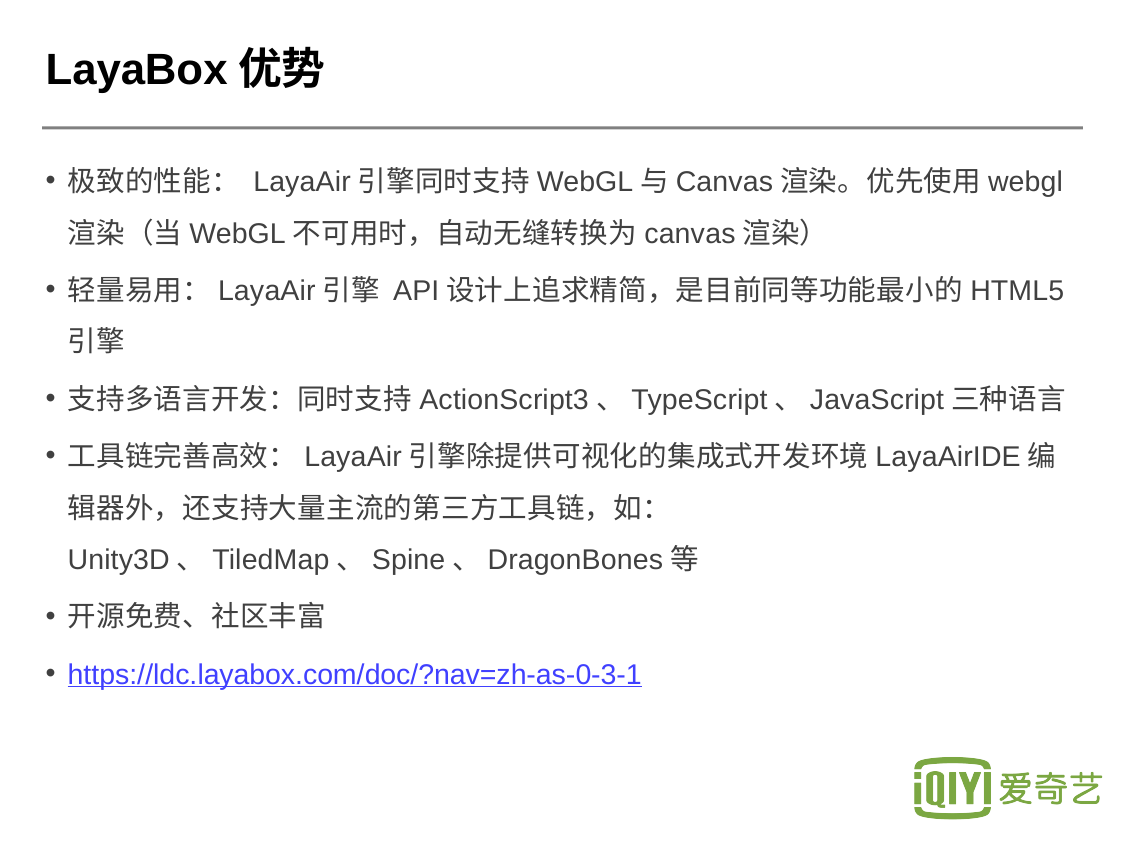

# LayaBox优势
极致的性能： LayaAir引擎同时支持WebGL与Canvas渲染。优先使用webgl渲染（当WebGL不可用时，自动无缝转换为canvas渲染）
轻量易用：LayaAir引擎 API设计上追求精简，是目前同等功能最小的HTML5引擎
支持多语言开发：同时支持ActionScript3、TypeScript、JavaScript三种语言
工具链完善高效：LayaAir引擎除提供可视化的集成式开发环境LayaAirIDE编辑器外，还支持大量主流的第三方工具链，如：Unity3D、TiledMap、Spine、DragonBones等
开源免费、社区丰富
https://ldc.layabox.com/doc/?nav=zh-as-0-3-1